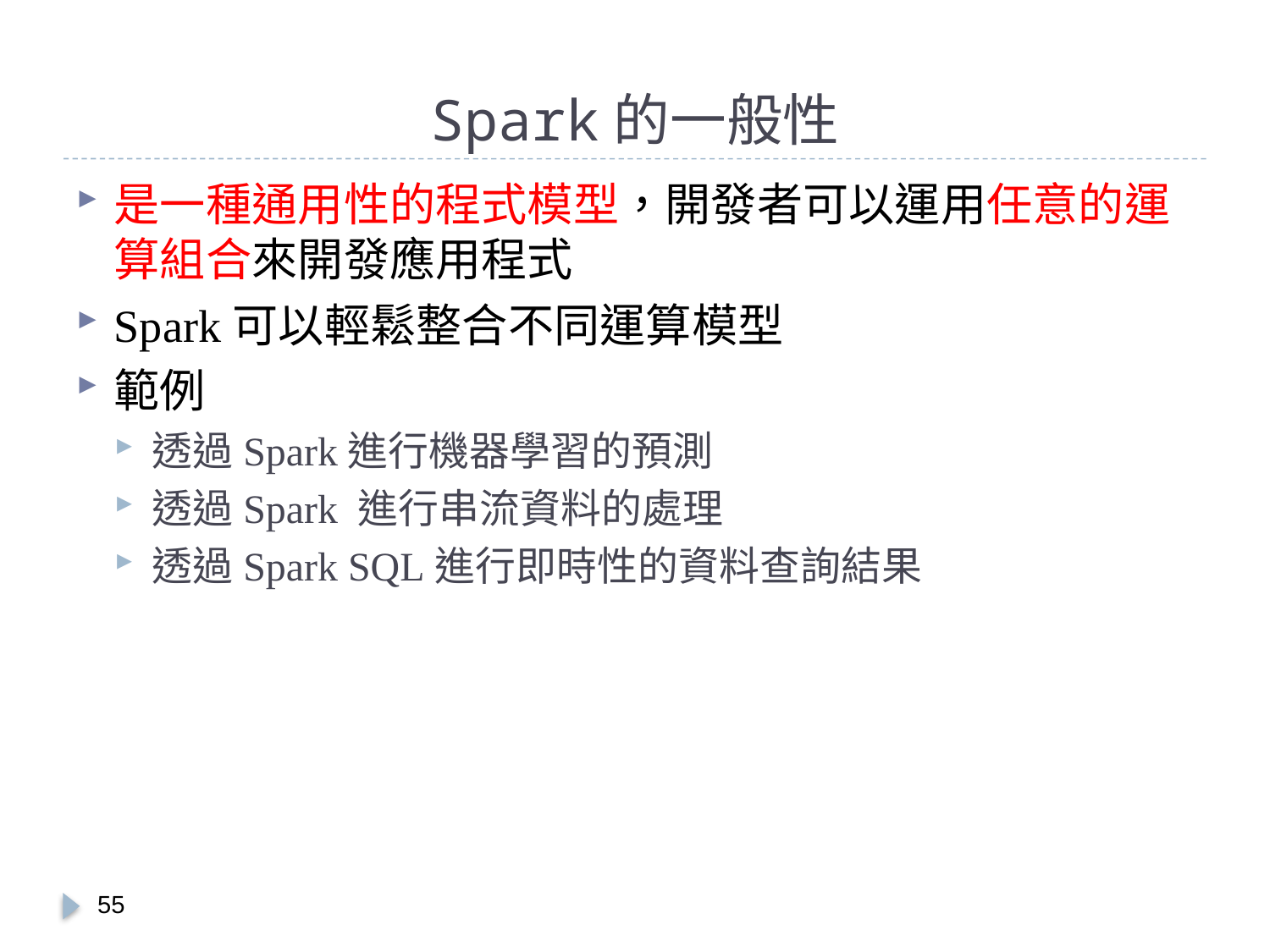

# Spark的一般性
是一種通用性的程式模型，開發者可以運用任意的運算組合來開發應用程式
Spark可以輕鬆整合不同運算模型
範例
透過Spark進行機器學習的預測
透過Spark 進行串流資料的處理
透過Spark SQL進行即時性的資料查詢結果
55